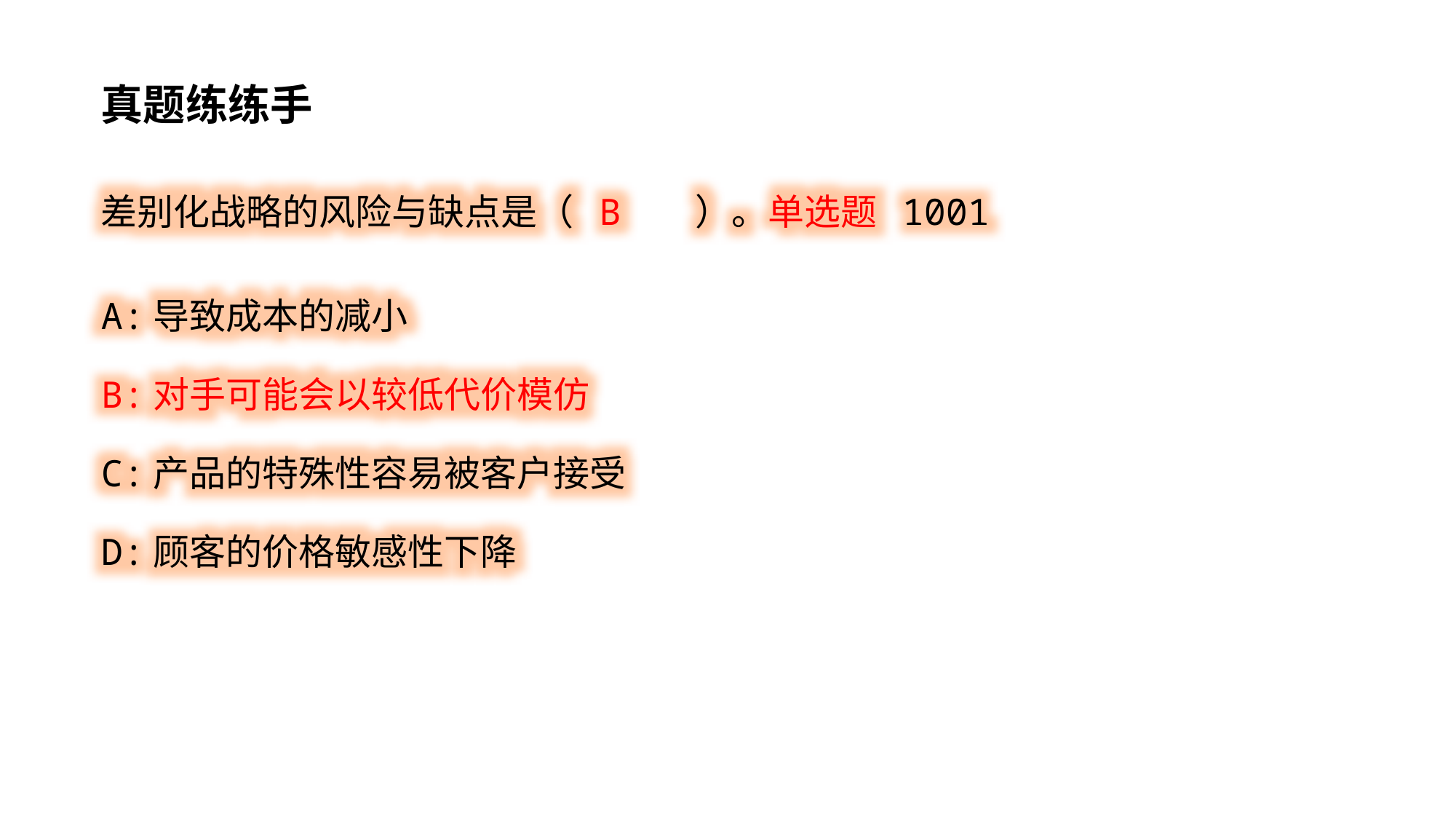

真题练练手
差别化战略的风险与缺点是（  B   ）。单选题  1001

A:导致成本的减小

B:对手可能会以较低代价模仿

C:产品的特殊性容易被客户接受

D:顾客的价格敏感性下降